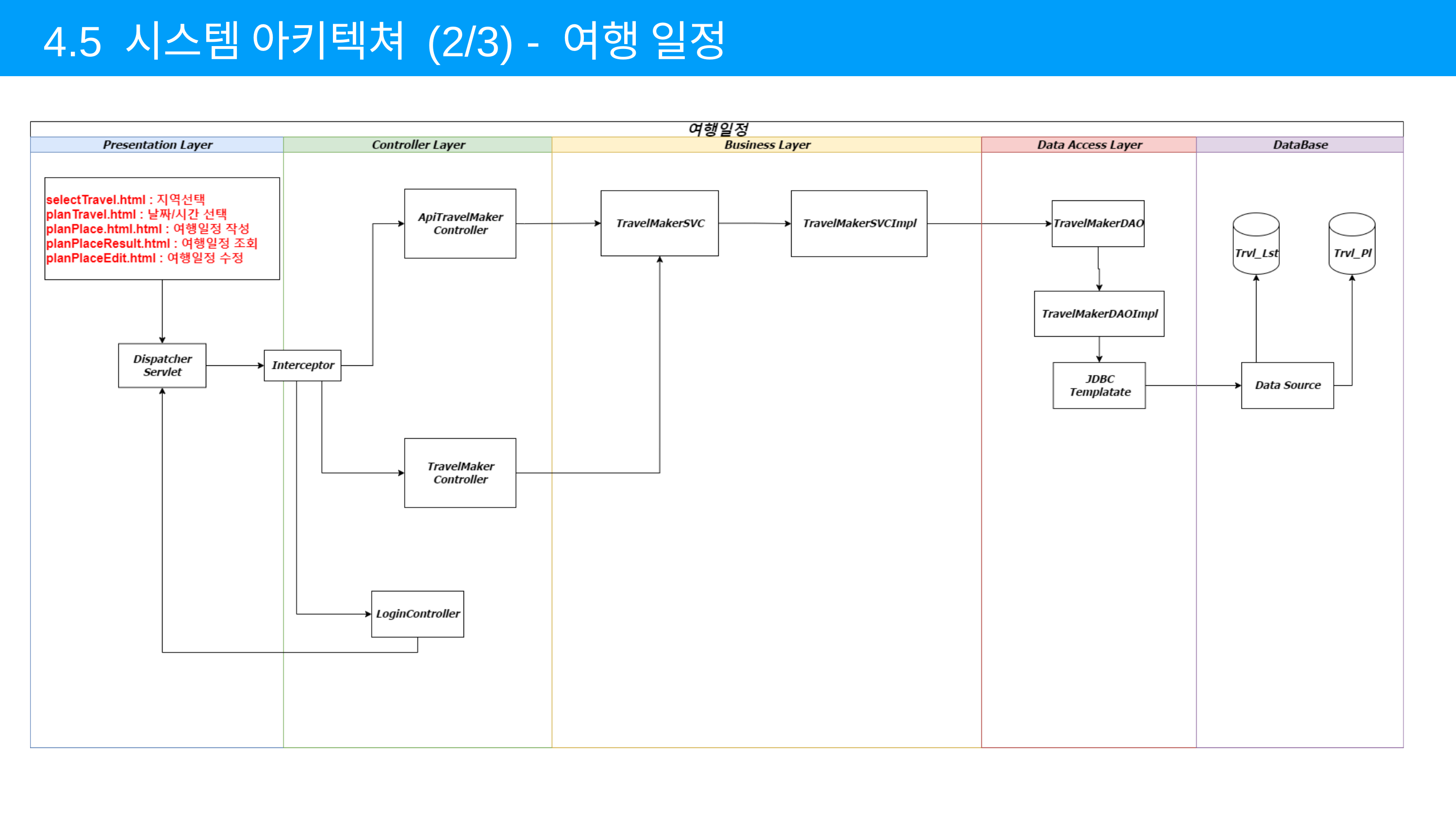

4.5 시스템 아키텍쳐 (2/3) - 여행 일정